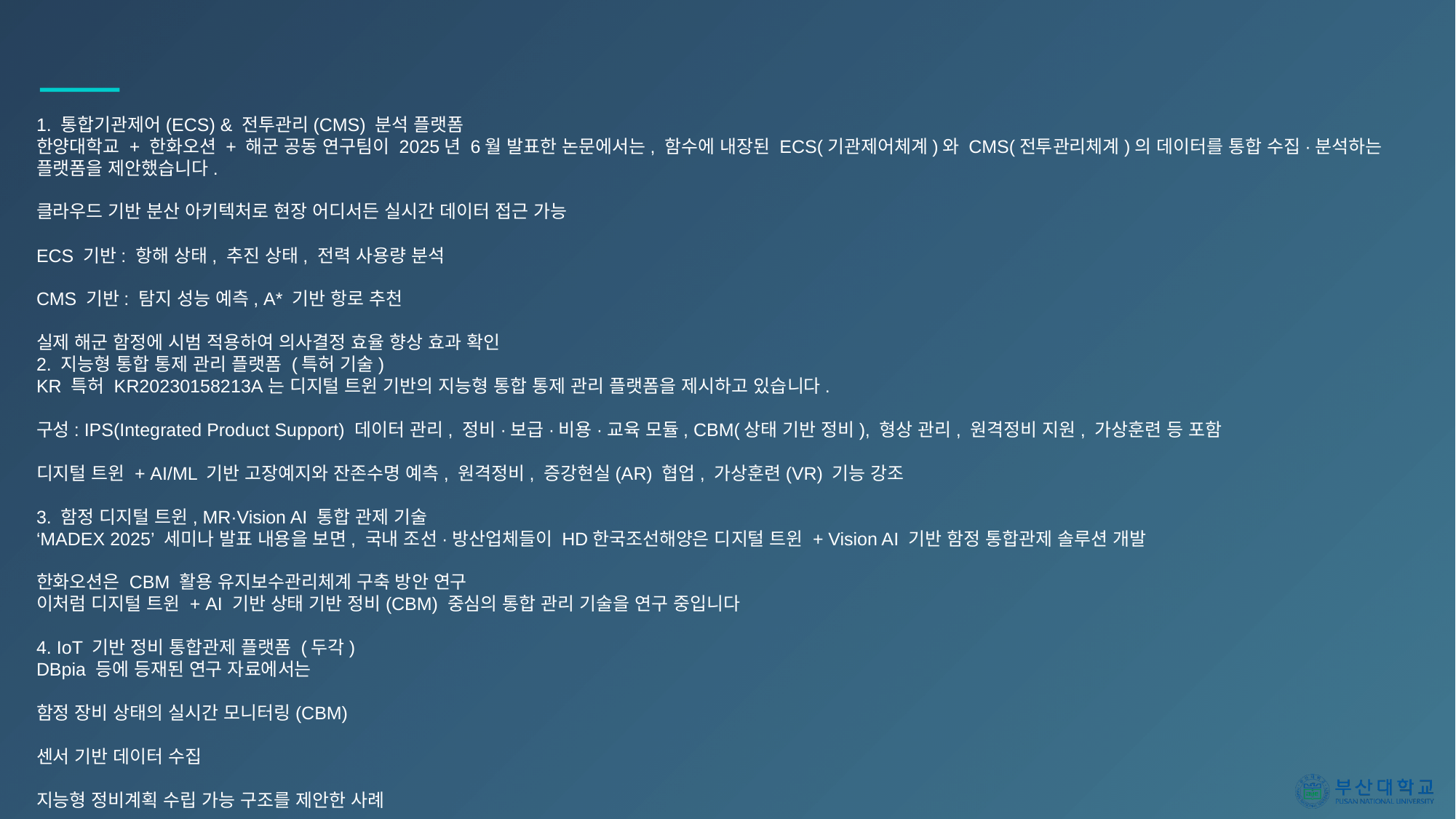

1. 통합기관제어(ECS) & 전투관리(CMS) 분석 플랫폼
한양대학교 + 한화오션 + 해군 공동 연구팀이 2025년 6월 발표한 논문에서는, 함수에 내장된 ECS(기관제어체계)와 CMS(전투관리체계)의 데이터를 통합 수집·분석하는 플랫폼을 제안했습니다.

클라우드 기반 분산 아키텍처로 현장 어디서든 실시간 데이터 접근 가능

ECS 기반: 항해 상태, 추진 상태, 전력 사용량 분석

CMS 기반: 탐지 성능 예측, A* 기반 항로 추천

실제 해군 함정에 시범 적용하여 의사결정 효율 향상 효과 확인
2. 지능형 통합 통제 관리 플랫폼 (특허 기술)
KR 특허 KR20230158213A는 디지털 트윈 기반의 지능형 통합 통제 관리 플랫폼을 제시하고 있습니다.

구성: IPS(Integrated Product Support) 데이터 관리, 정비·보급·비용·교육 모듈, CBM(상태 기반 정비), 형상 관리, 원격정비 지원, 가상훈련 등 포함

디지털 트윈 + AI/ML 기반 고장예지와 잔존수명 예측, 원격정비, 증강현실(AR) 협업, 가상훈련(VR) 기능 강조

3. 함정 디지털 트윈, MR·Vision AI 통합 관제 기술
‘MADEX 2025’ 세미나 발표 내용을 보면, 국내 조선·방산업체들이 HD한국조선해양은 디지털 트윈 + Vision AI 기반 함정 통합관제 솔루션 개발

한화오션은 CBM 활용 유지보수관리체계 구축 방안 연구
이처럼 디지털 트윈 + AI 기반 상태 기반 정비(CBM) 중심의 통합 관리 기술을 연구 중입니다

4. IoT 기반 정비 통합관제 플랫폼 (두각)
DBpia 등에 등재된 연구 자료에서는

함정 장비 상태의 실시간 모니터링(CBM)

센서 기반 데이터 수집

지능형 정비계획 수립 가능 구조를 제안한 사례